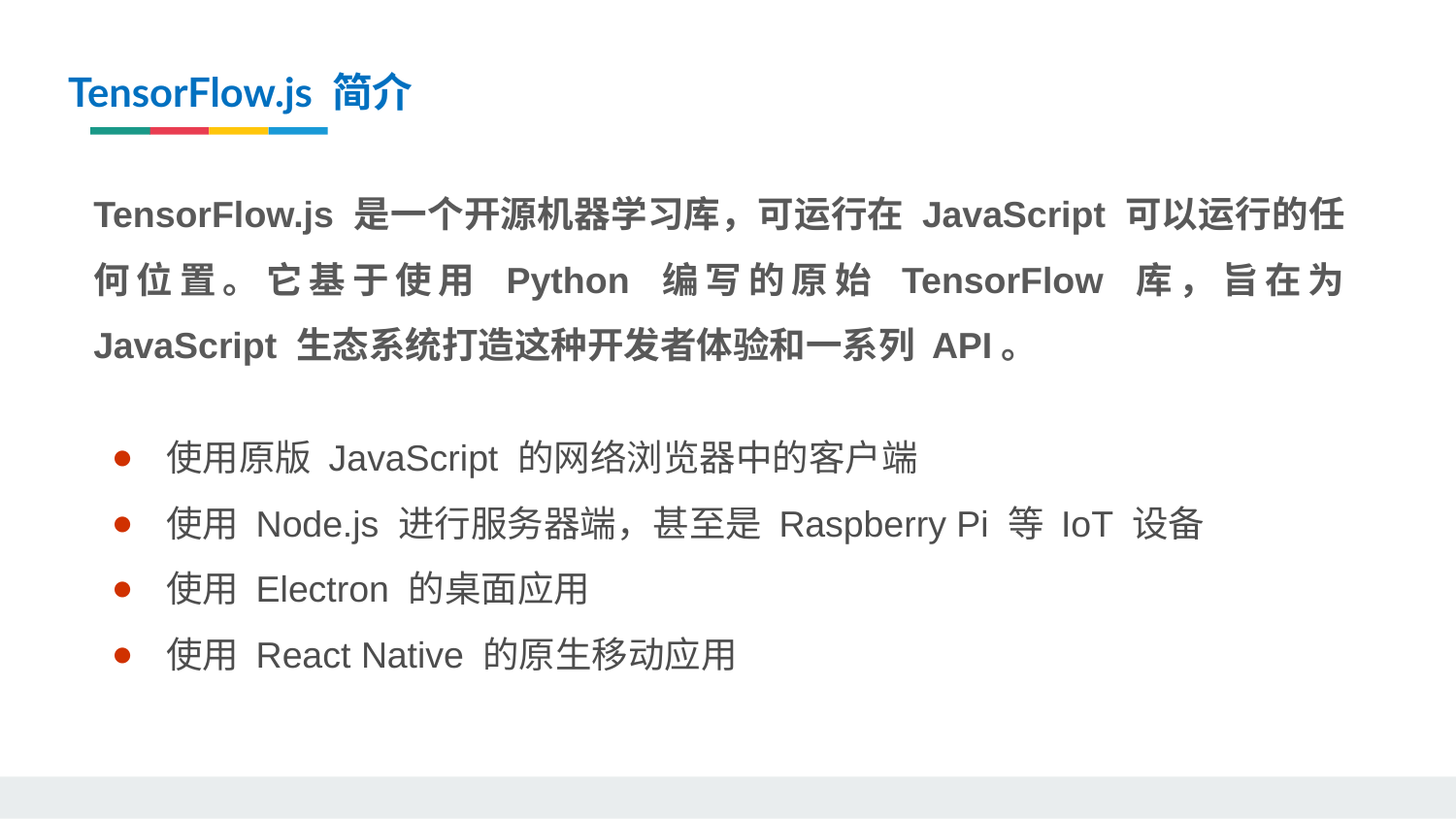

TensorFlow.js 简介
TensorFlow.js 是一个开源机器学习库，可运行在 JavaScript 可以运行的任何位置。它基于使用 Python 编写的原始 TensorFlow 库，旨在为 JavaScript 生态系统打造这种开发者体验和一系列 API。

使用原版 JavaScript 的网络浏览器中的客户端
使用 Node.js 进行服务器端，甚至是 Raspberry Pi 等 IoT 设备
使用 Electron 的桌面应用
使用 React Native 的原生移动应用